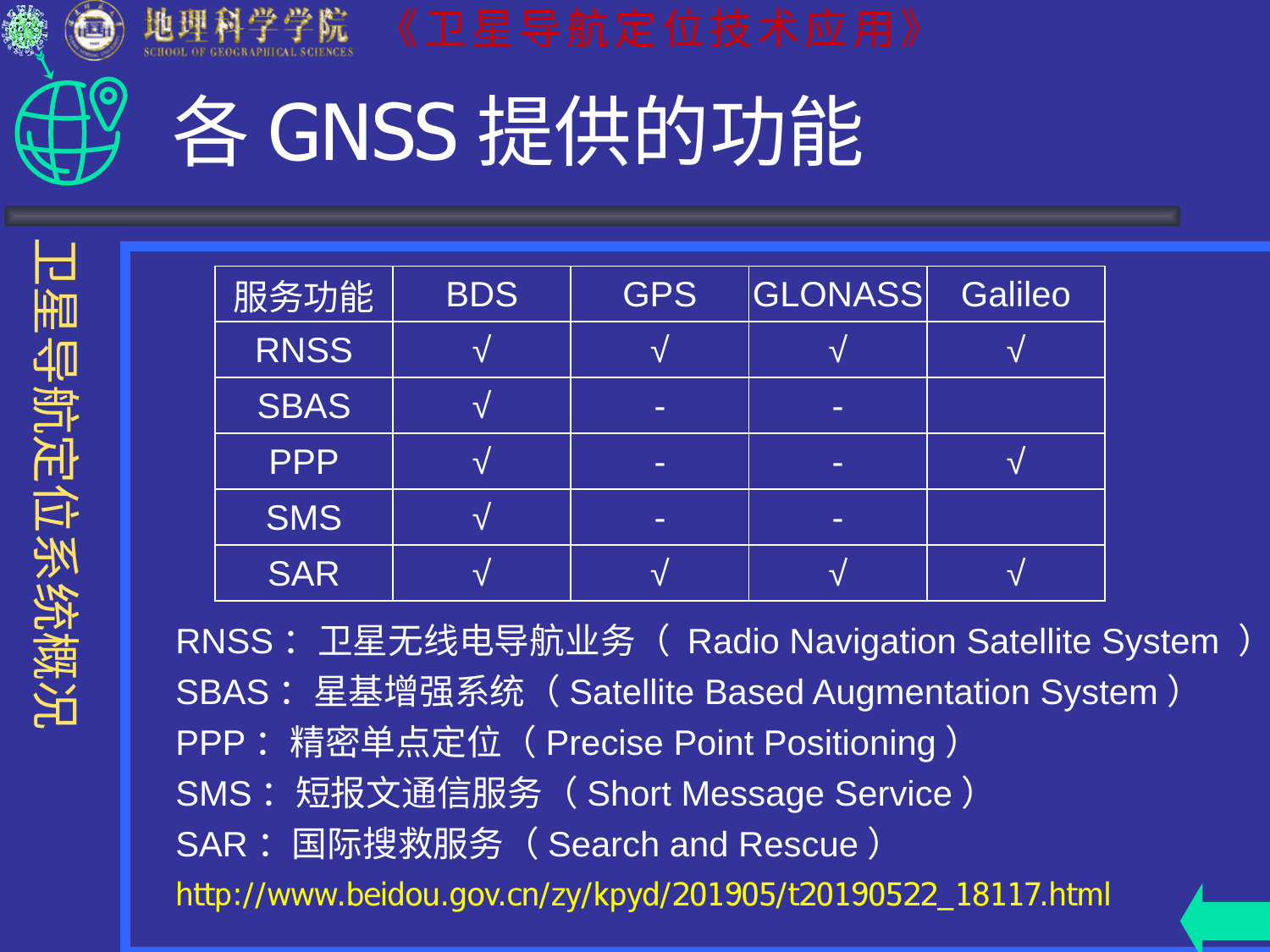

# 各GNSS提供的功能
| 服务功能 | BDS | GPS | GLONASS | Galileo |
| --- | --- | --- | --- | --- |
| RNSS | √ | √ | √ | √ |
| SBAS | √ | - | - |  |
| PPP | √ | - | - | √ |
| SMS | √ | - | - |  |
| SAR | √ | √ | √ | √ |
RNSS：卫星无线电导航业务（ Radio Navigation Satellite System ）
SBAS：星基增强系统（Satellite Based Augmentation System）
PPP：精密单点定位（Precise Point Positioning）
SMS：短报文通信服务（Short Message Service）
SAR：国际搜救服务（Search and Rescue）
http://www.beidou.gov.cn/zy/kpyd/201905/t20190522_18117.html